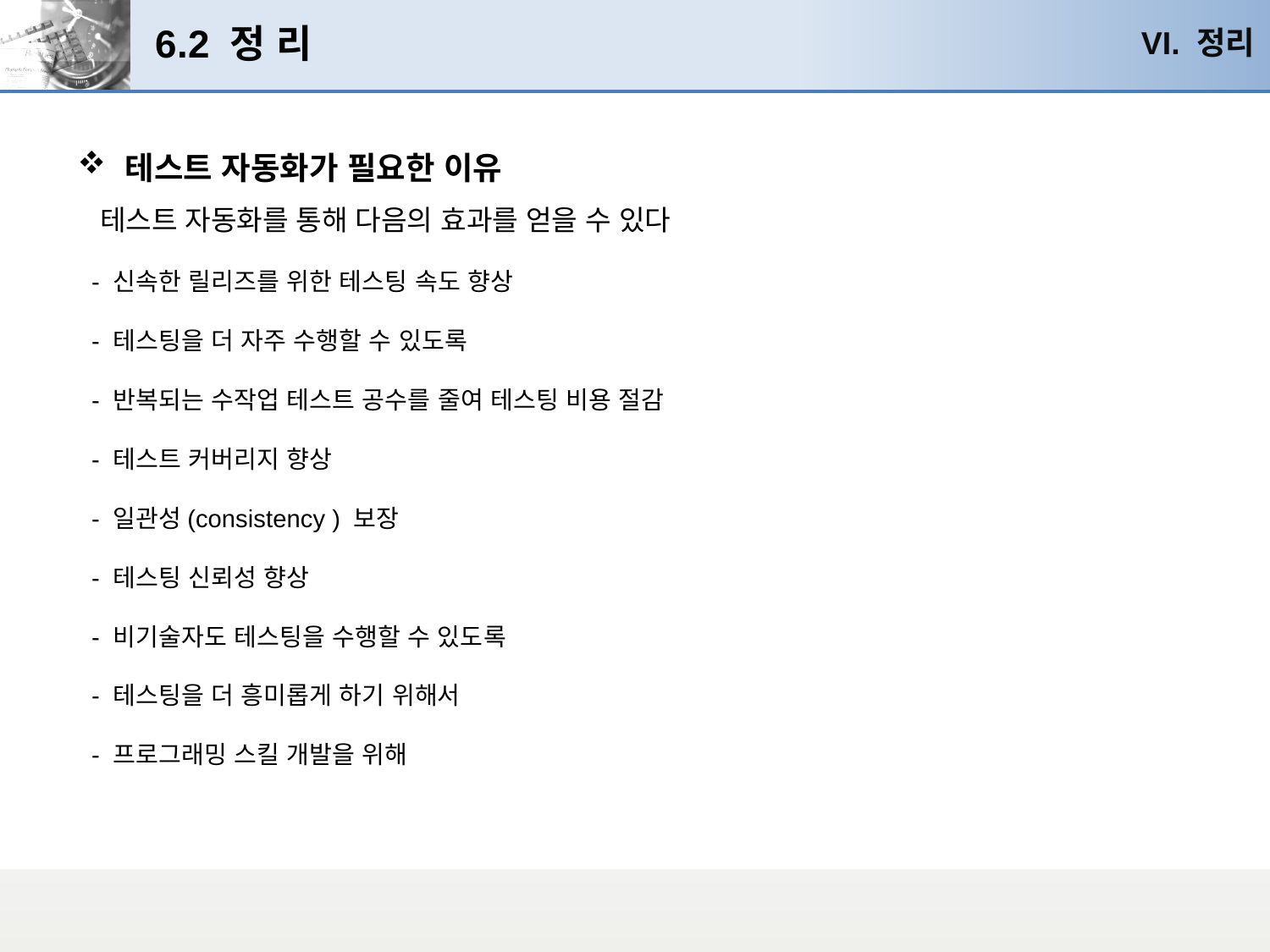

# 6.2 정 리
VI. 정리
테스트 자동화가 필요한 이유
  테스트 자동화를 통해 다음의 효과를 얻을 수 있다
  - 신속한 릴리즈를 위한 테스팅 속도 향상
  - 테스팅을 더 자주 수행할 수 있도록
  - 반복되는 수작업 테스트 공수를 줄여 테스팅 비용 절감
  - 테스트 커버리지 향상
  - 일관성(consistency ) 보장
  - 테스팅 신뢰성 향상
  - 비기술자도 테스팅을 수행할 수 있도록
  - 테스팅을 더 흥미롭게 하기 위해서
  - 프로그래밍 스킬 개발을 위해